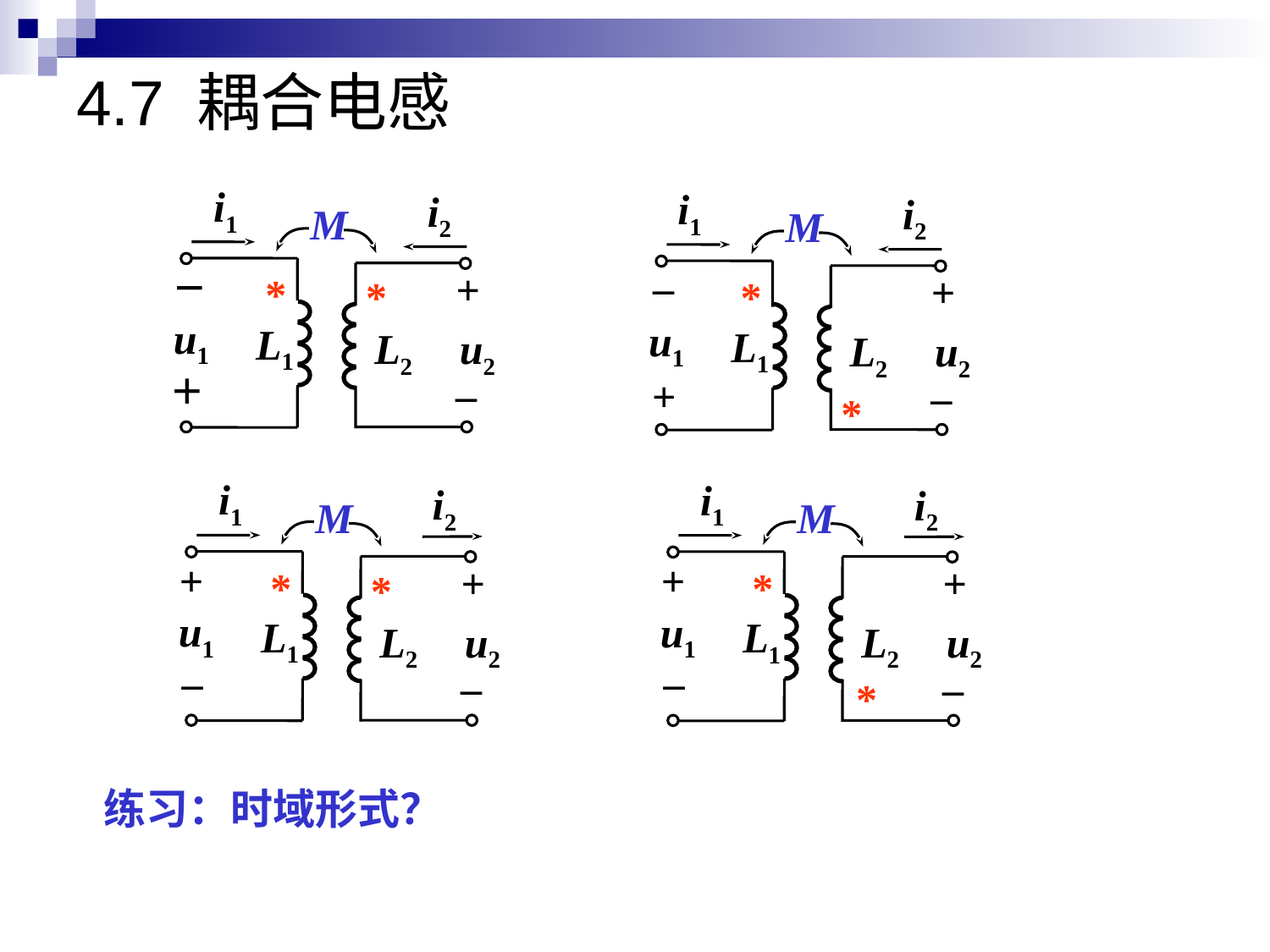

# 4.7 耦合电感
i1
i2
M

+

－
*

*
u1
L1
L2
u2

_
＋

i1
i2
M

_

+

*

u1
L1
L2
u2

_
+
*

i1
i2
M

+
+

*

*
u1
L1
L2
u2

_
_

i1
i2
M

+
+

*

u1
L1
L2
u2

_
_
*

练习：时域形式？